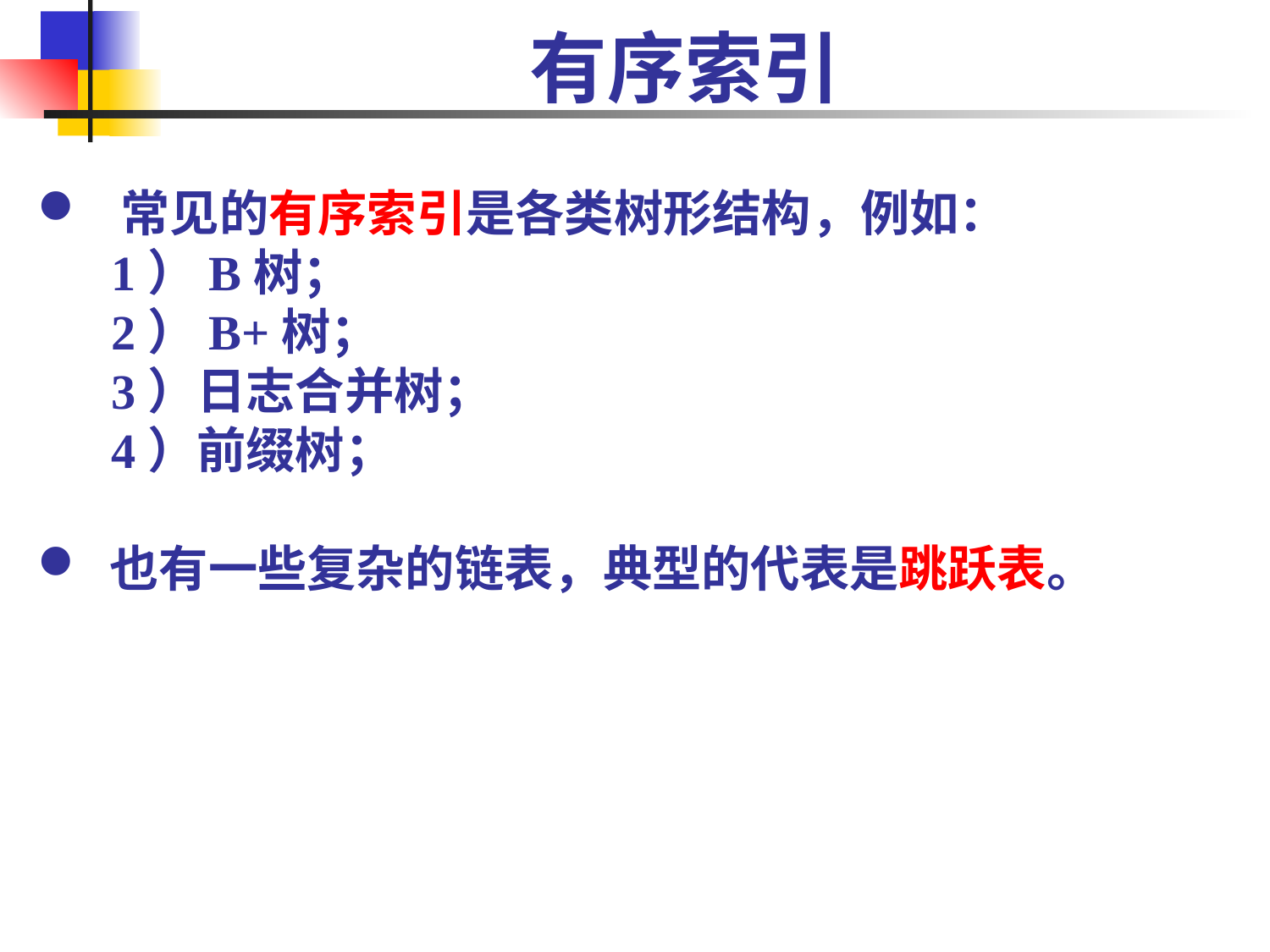

# 有序索引
  常见的有序索引是各类树形结构，例如：
      1）B树；
      2）B+树；
      3）日志合并树；
      4）前缀树；

 也有一些复杂的链表，典型的代表是跳跃表。